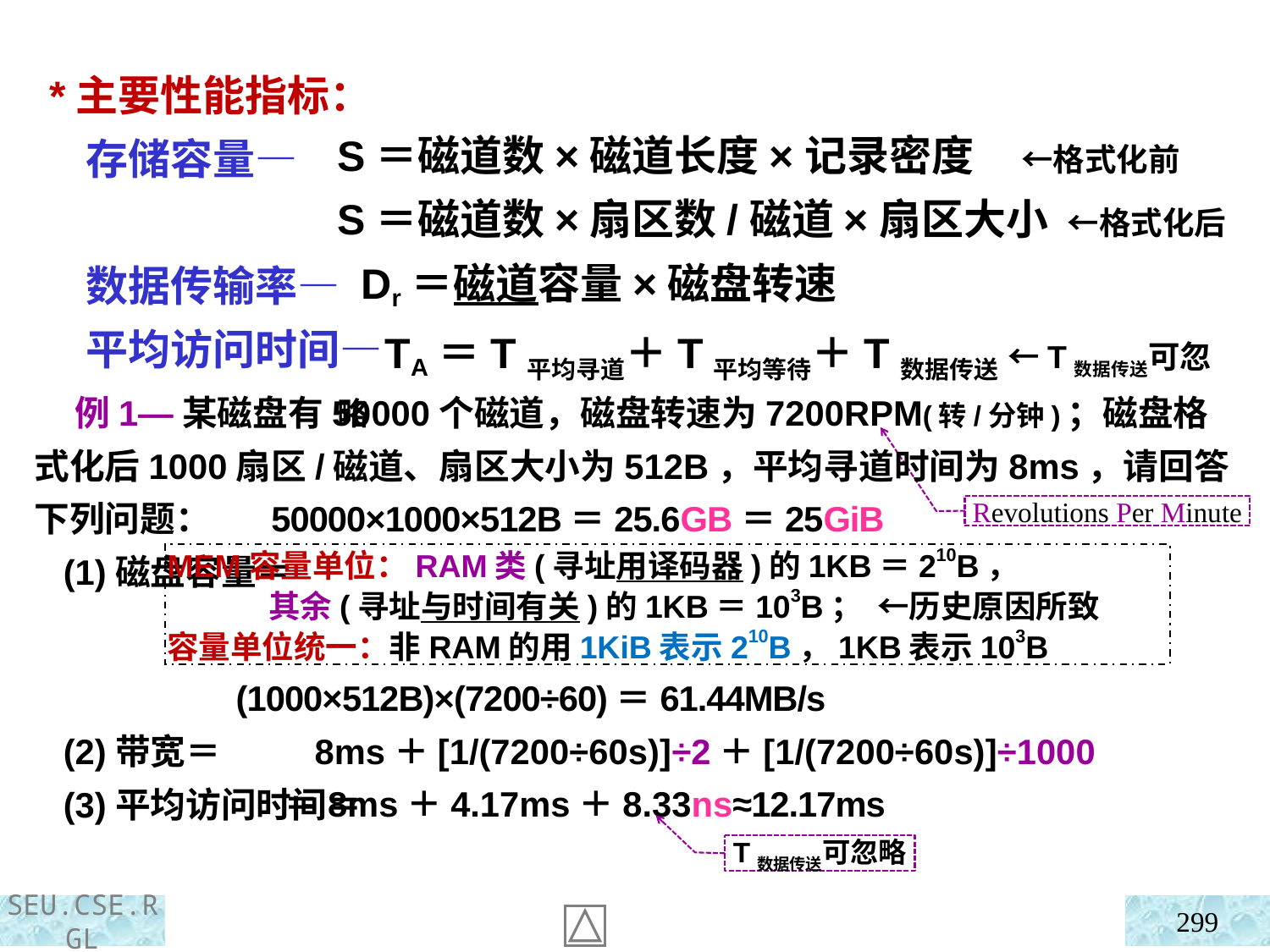

*主要性能指标：
    存储容量—

    数据传输率—
    平均访问时间—
S＝磁道数×磁道长度×记录密度     ←格式化前
S＝磁道数×扇区数/磁道×扇区大小  ←格式化后
  Dr＝磁道容量×磁盘转速
    TA＝T平均寻道＋T平均等待＋T数据传送 ←T数据传送可忽略
    例1—某磁盘有50000个磁道，磁盘转速为7200RPM(转/分钟)；磁盘格式化后1000扇区/磁道、扇区大小为512B，平均寻道时间为8ms，请回答下列问题：
   (1)磁盘容量＝

   (2)带宽＝
   (3)平均访问时间＝
      50000×1000×512B＝25.6GB＝25GiB

  (1000×512B)×(7200÷60)＝61.44MB/s
          8ms＋[1/(7200÷60s)]÷2＋[1/(7200÷60s)]÷1000
        ＝8ms＋4.17ms＋8.33ns≈12.17ms
Revolutions Per Minute
MEM容量单位：RAM类(寻址用译码器)的1KB＝210B，
             其余(寻址与时间有关)的1KB＝103B；  ←历史原因所致
容量单位统一：非RAM的用1KiB表示210B，1KB表示103B
T数据传送可忽略
299